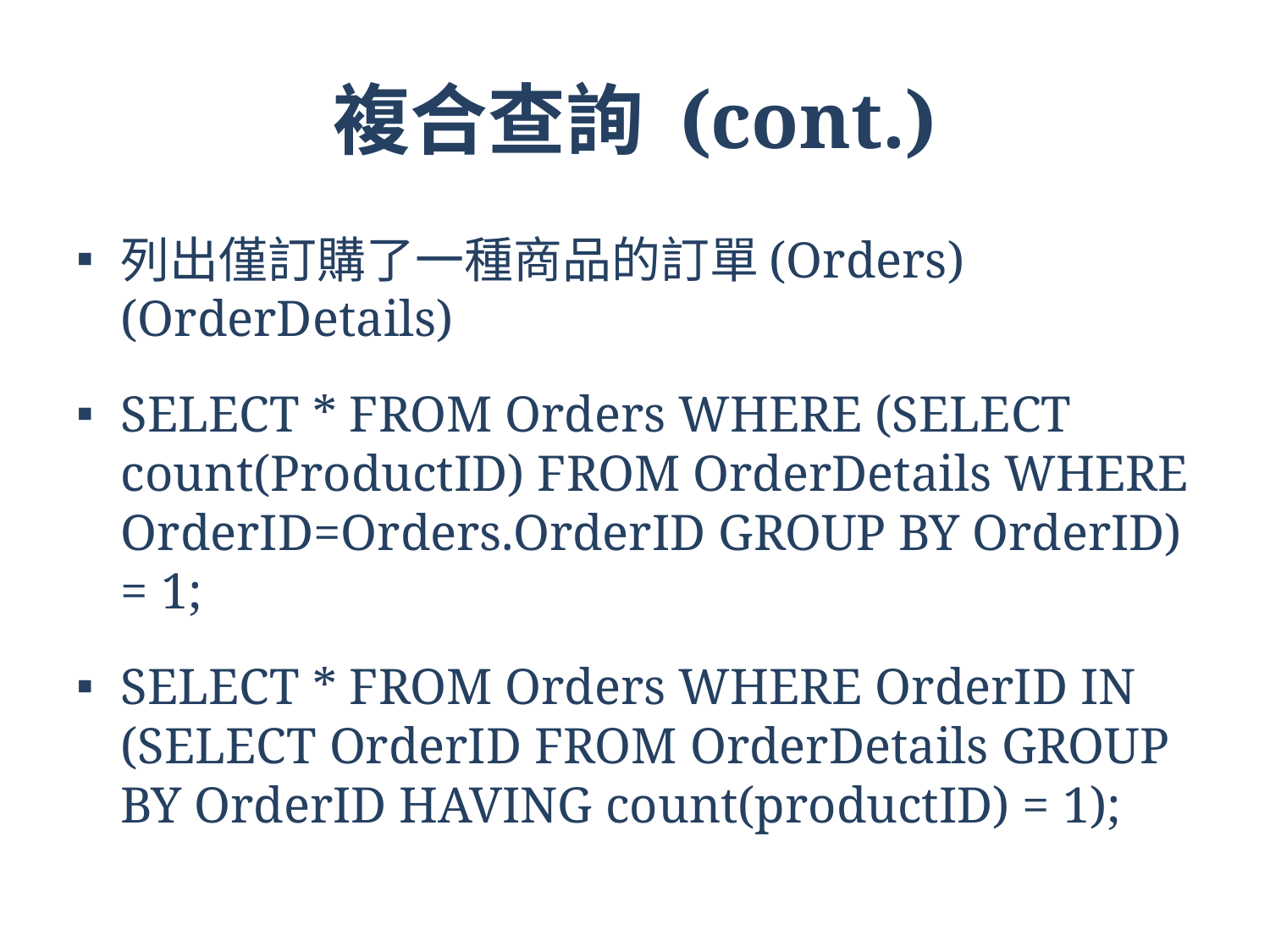

# 複合查詢 (cont.)
列出僅訂購了一種商品的訂單(Orders)(OrderDetails)
SELECT * FROM Orders WHERE (SELECT count(ProductID) FROM OrderDetails WHERE OrderID=Orders.OrderID GROUP BY OrderID) = 1;
SELECT * FROM Orders WHERE OrderID IN (SELECT OrderID FROM OrderDetails GROUP BY OrderID HAVING count(productID) = 1);